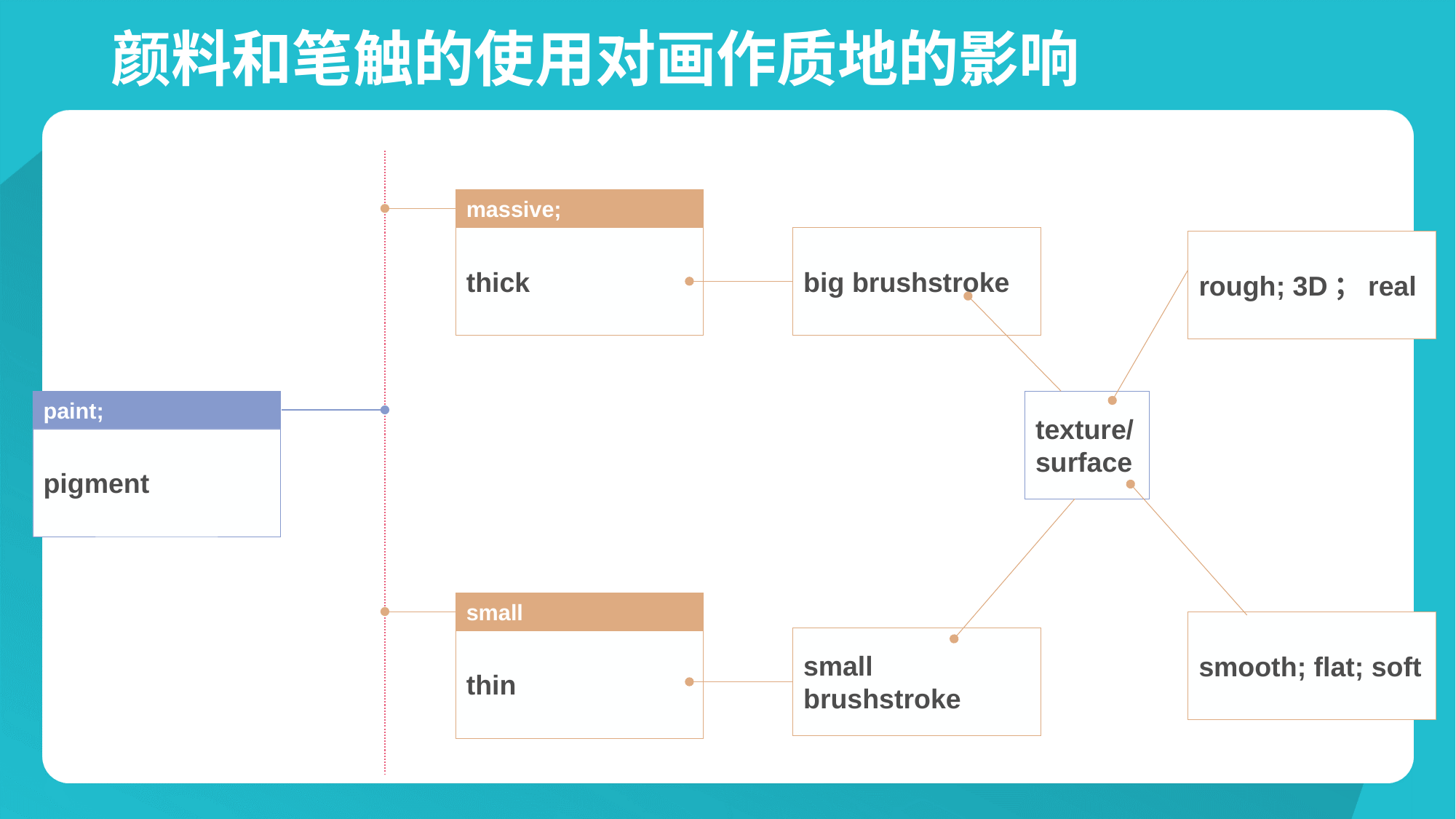

# 颜料和笔触的使用对画作质地的影响
massive;
thick
big brushstroke
rough; 3D；real

texture/surface
paint;
pigment
small
smooth; flat; soft
small brushstroke
thin